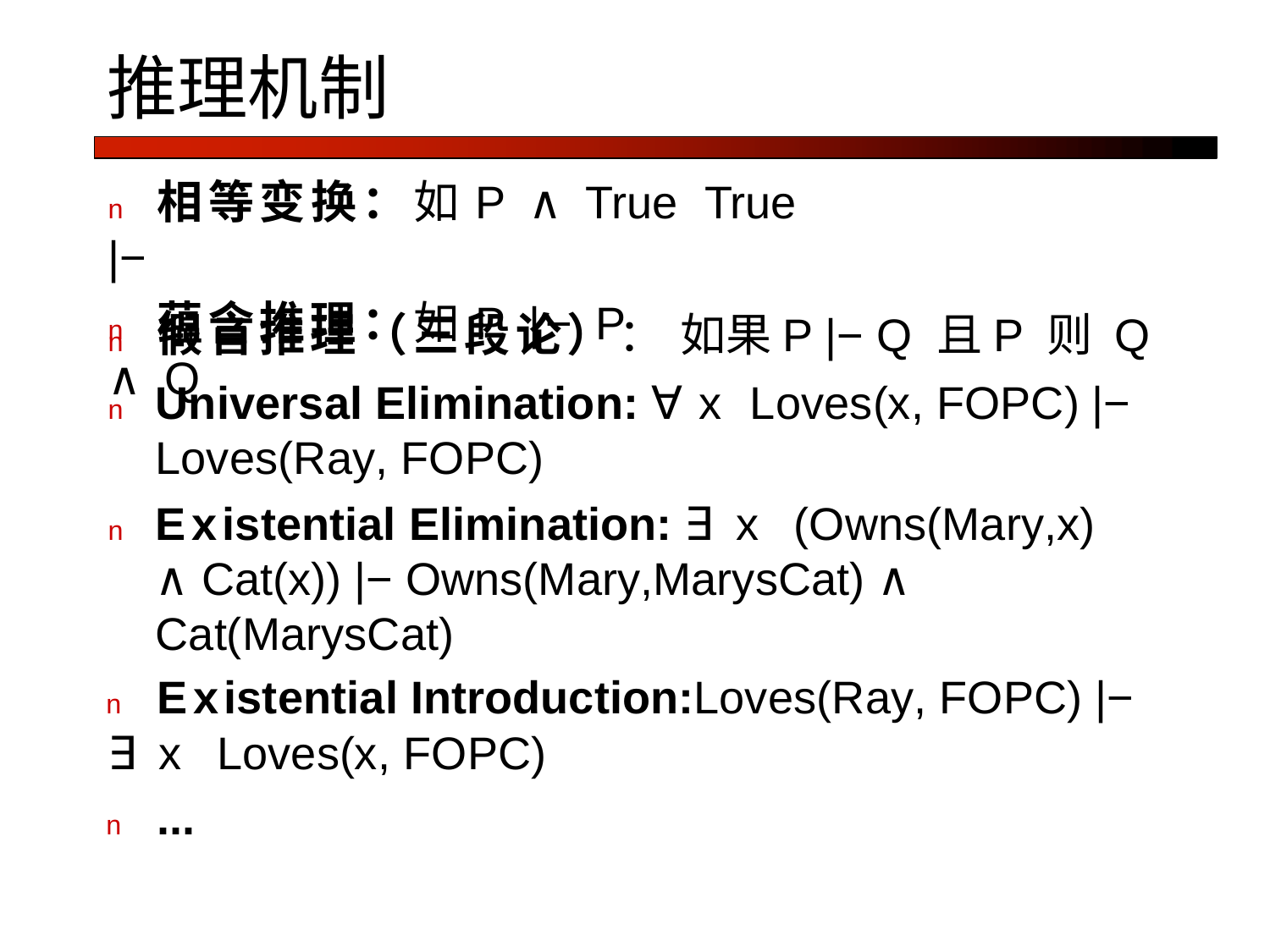

# 推理机制

n	相等变换：如P ∧ True |−

n	蕴含推理：如P |− P ∧ Q
True
n	假言推理（三段论）： 如果P |− Q 且P 则 Q

n	Universal Elimination: ∀x Loves(x, FOPC) |− Loves(Ray, FOPC)

n	Existential Elimination: ∃x (Owns(Mary,x) ∧ Cat(x)) |− Owns(Mary,MarysCat) ∧ Cat(MarysCat)

n	Existential Introduction:Loves(Ray, FOPC) |−
∃x Loves(x, FOPC)

n	...